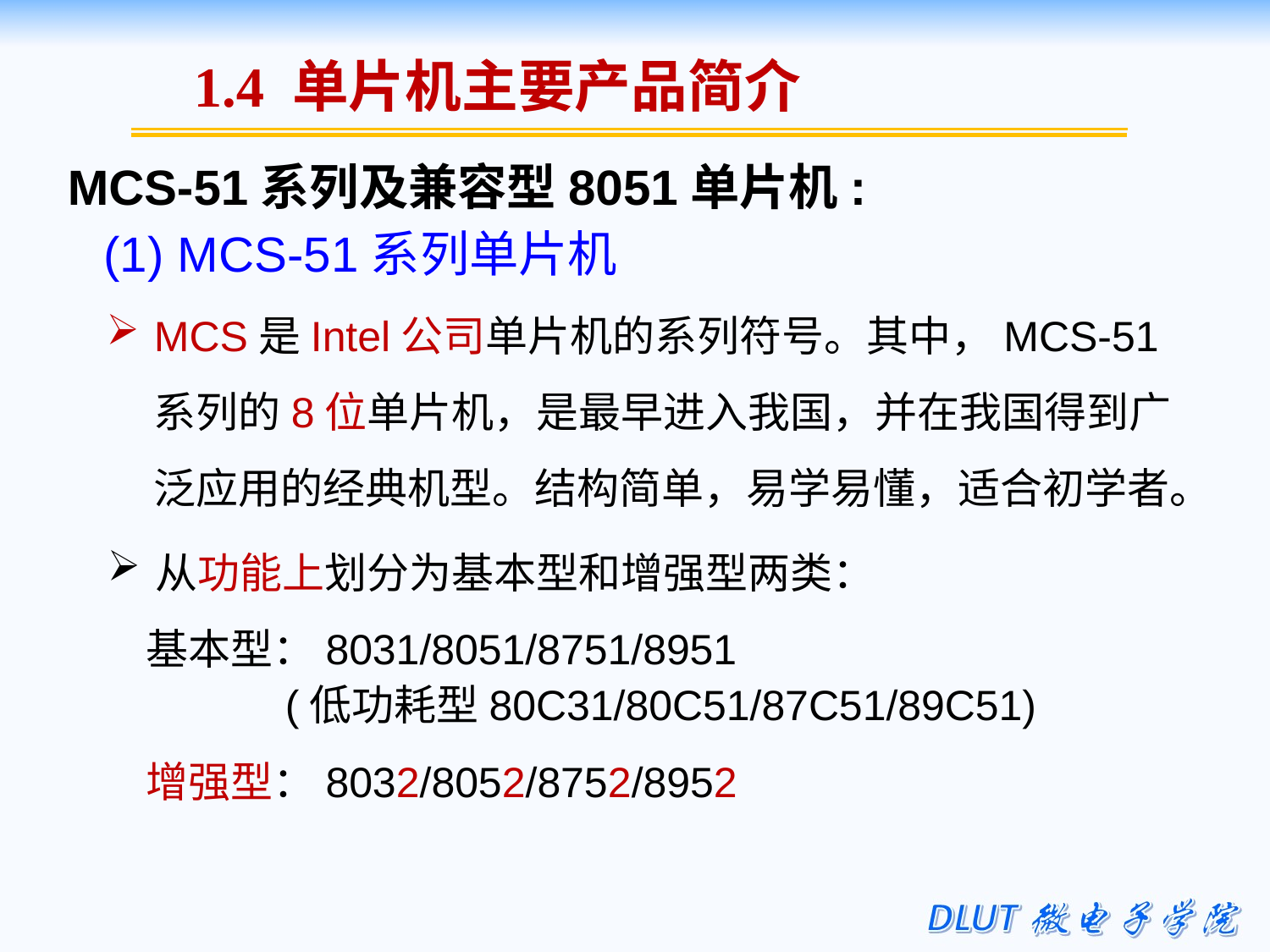

1.4 单片机主要产品简介

MCS-51系列及兼容型8051单片机:
   (1) MCS-51系列单片机
MCS是Intel公司单片机的系列符号。其中，MCS-51系列的8位单片机，是最早进入我国，并在我国得到广泛应用的经典机型。结构简单，易学易懂，适合初学者。

从功能上划分为基本型和增强型两类：
   基本型：8031/8051/8751/8951
               (低功耗型80C31/80C51/87C51/89C51)
   增强型：8032/8052/8752/8952